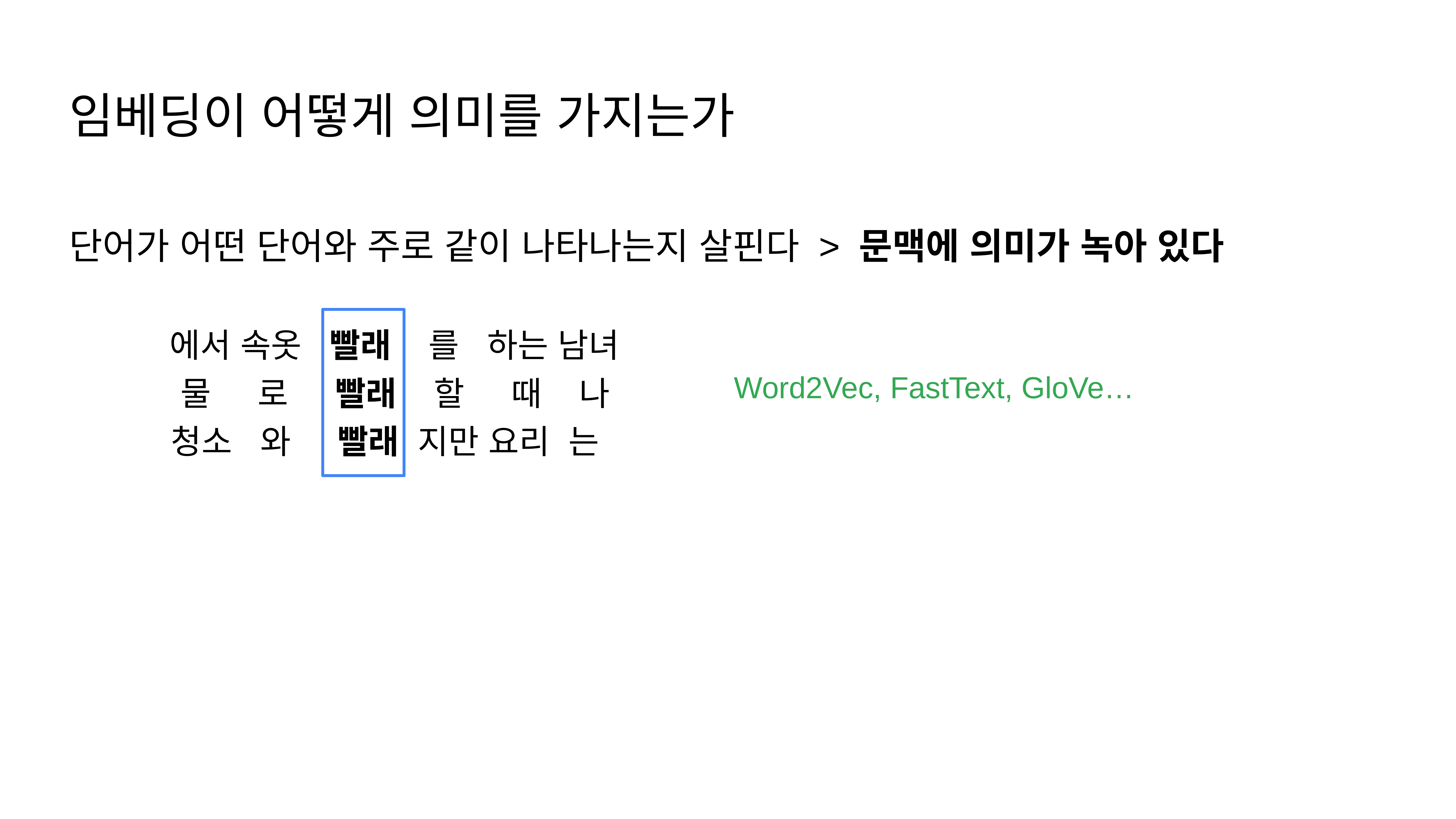

임베딩이 어떻게 의미를 가지는가
단어가 어떤 단어와 주로 같이 나타나는지 살핀다 > 문맥에 의미가 녹아 있다

에서 속옷   빨래    를   하는 남녀
Word2Vec, FastText, GloVe…
물     로     빨래    할     때    나
청소   와     빨래  지만 요리  는